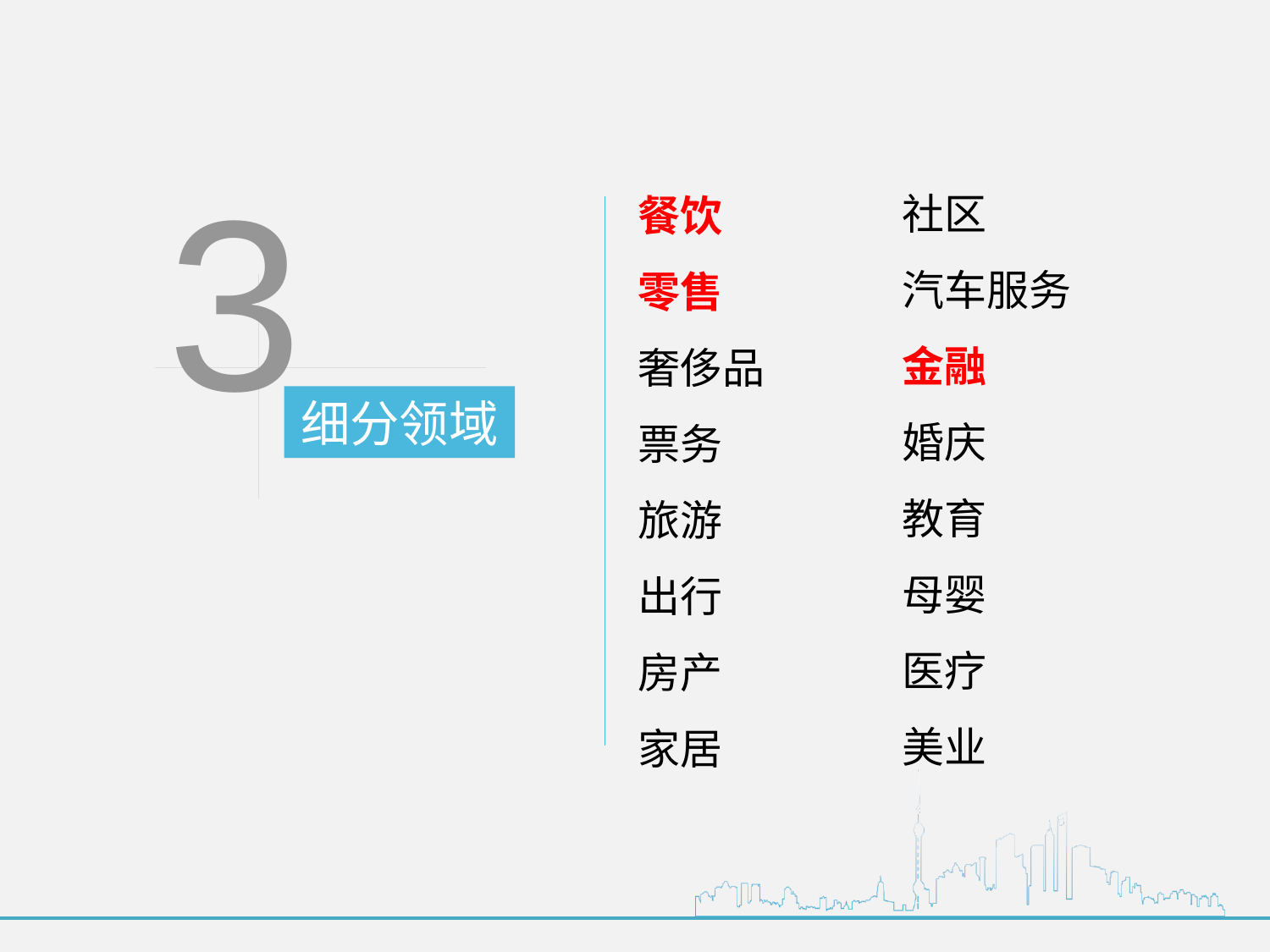

3
社区
汽车服务
金融
婚庆
教育
母婴
医疗
美业
餐饮
零售
奢侈品
票务
旅游
出行
房产
家居
细分领域
>>>